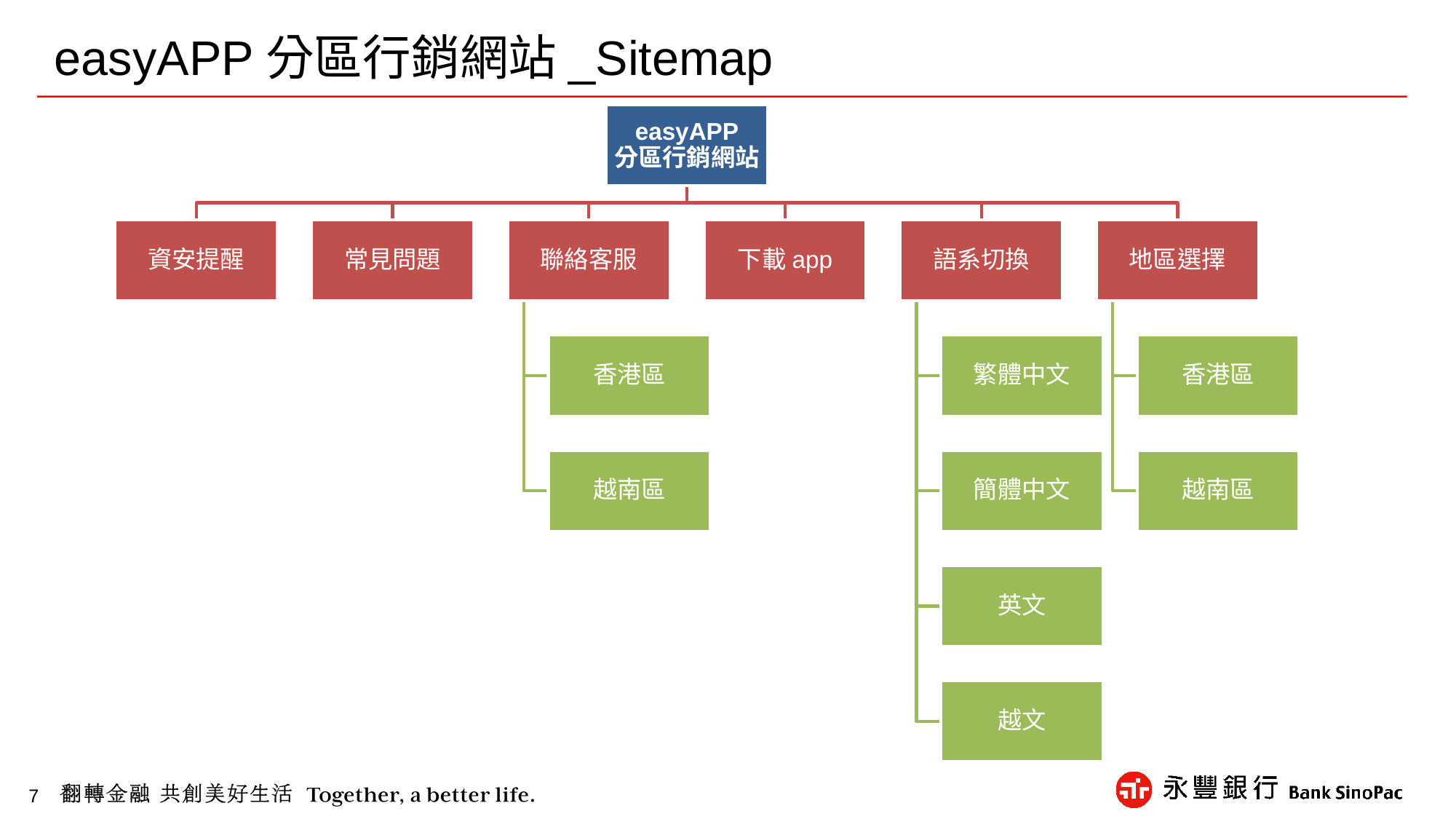

# easyAPP分區行銷網站_Sitemap
easyAPP
分區行銷網站
資安提醒
常見問題
聯絡客服
香港區
越南區
下載app
語系切換
繁體中文
簡體中文
英文
越文
地區選擇
香港區
越南區